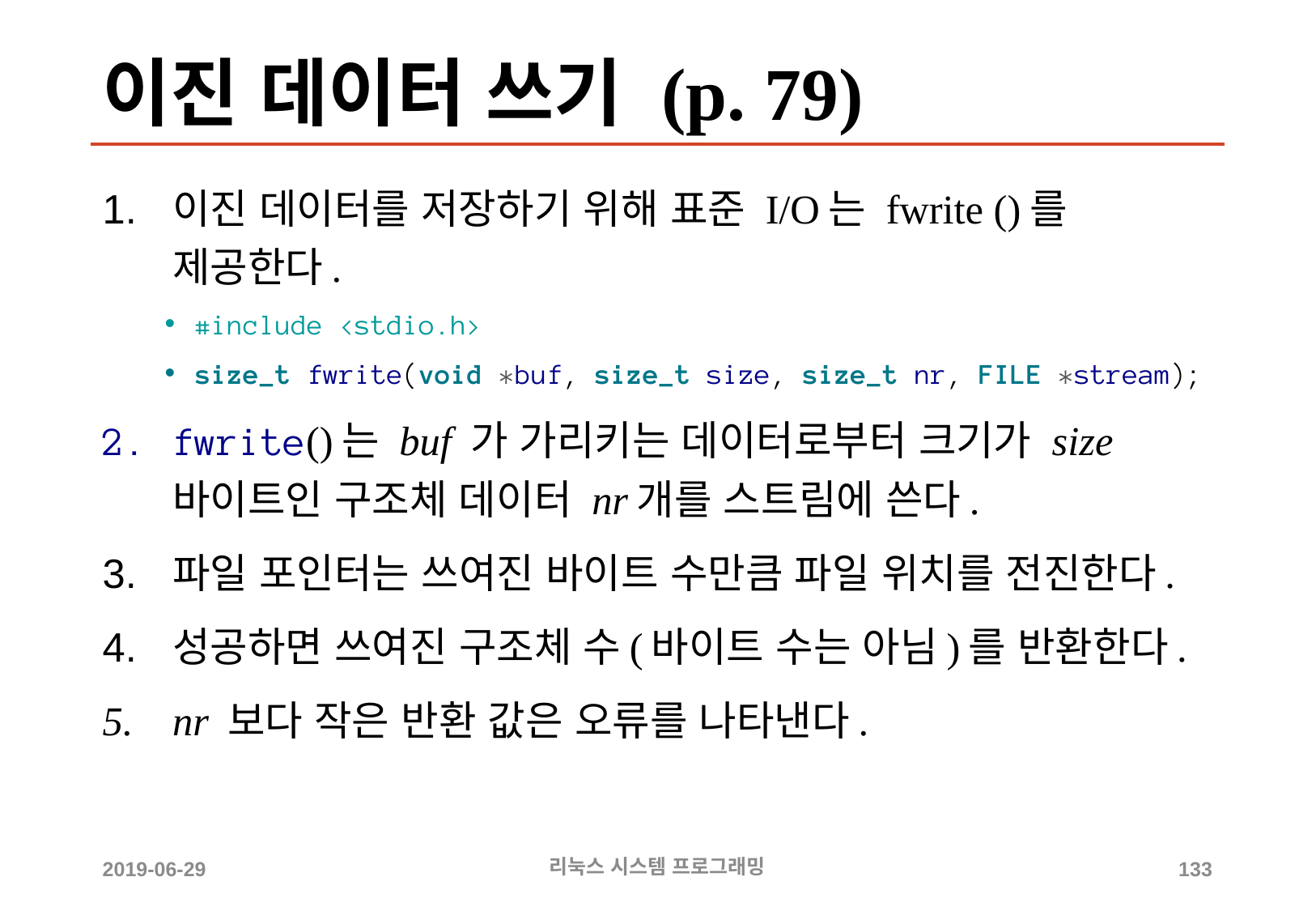

# 이진 데이터 쓰기 (p. 79)
이진 데이터를 저장하기 위해 표준 I/O는 fwrite ()를 제공한다.
#include <stdio.h>
size_t fwrite(void *buf, size_t size, size_t nr, FILE *stream);
fwrite()는 buf 가 가리키는 데이터로부터 크기가 size 바이트인 구조체 데이터 nr개를 스트림에 쓴다.
파일 포인터는 쓰여진 바이트 수만큼 파일 위치를 전진한다.
성공하면 쓰여진 구조체 수(바이트 수는 아님)를 반환한다.
nr 보다 작은 반환 값은 오류를 나타낸다.
2019-06-29
리눅스 시스템 프로그래밍
133